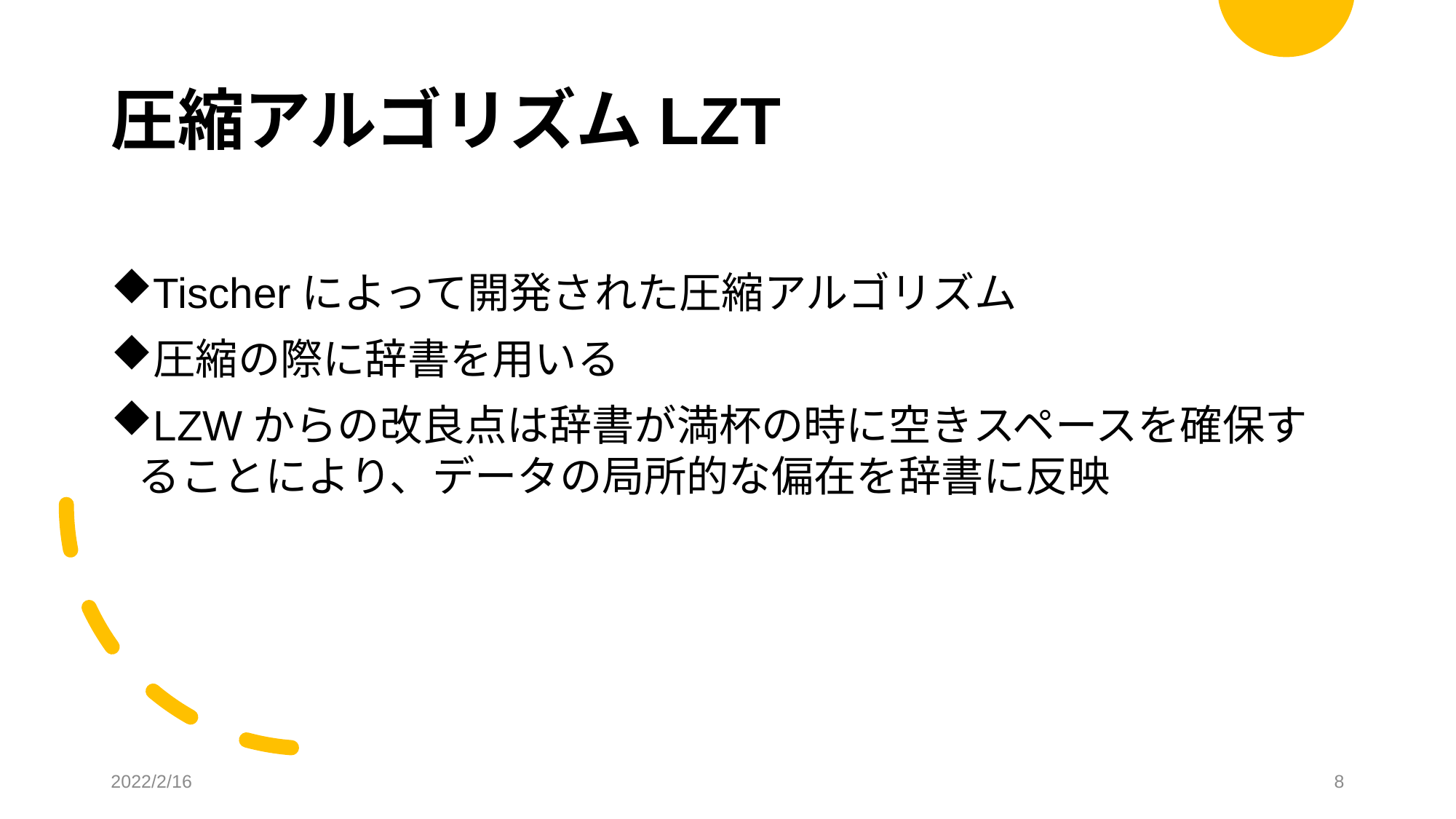

# 圧縮アルゴリズムLZT
Tischerによって開発された圧縮アルゴリズム
圧縮の際に辞書を用いる
LZWからの改良点は辞書が満杯の時に空きスペースを確保することにより、データの局所的な偏在を辞書に反映

2022/2/16
8